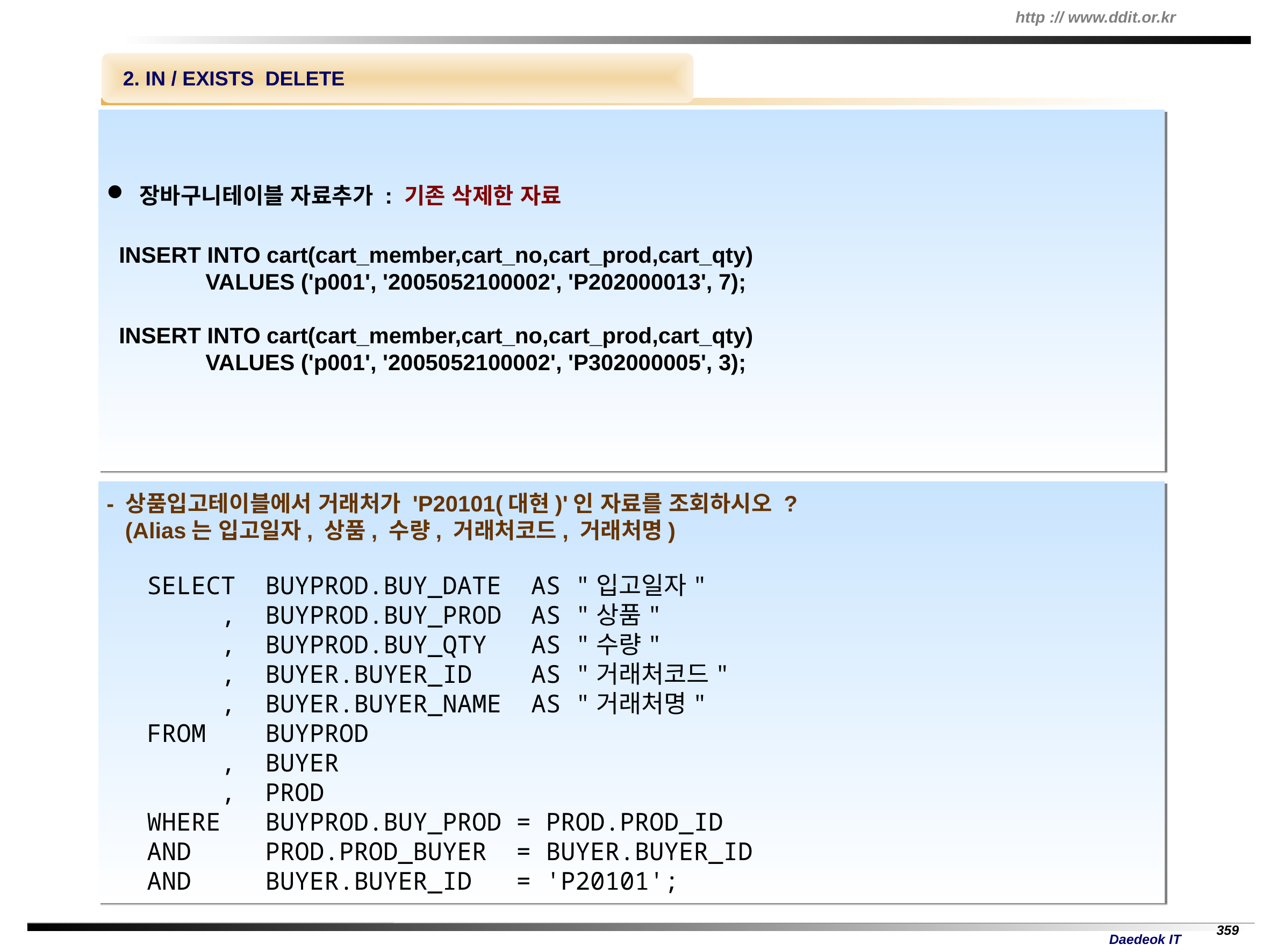

2. IN / EXISTS  DELETE

 장바구니테이블 자료추가 : 기존 삭제한 자료

  INSERT INTO cart(cart_member,cart_no,cart_prod,cart_qty)
                VALUES ('p001', '2005052100002', 'P202000013', 7);

  INSERT INTO cart(cart_member,cart_no,cart_prod,cart_qty)
                VALUES ('p001', '2005052100002', 'P302000005', 3);

- 상품입고테이블에서 거래처가 'P20101(대현)'인 자료를 조회하시오 ?
   (Alias는 입고일자, 상품, 수량, 거래처코드, 거래처명)

SELECT  BUYPROD.BUY_DATE  AS "입고일자"
     ,  BUYPROD.BUY_PROD  AS "상품"
     ,  BUYPROD.BUY_QTY   AS "수량"
     ,  BUYER.BUYER_ID    AS "거래처코드"
     ,  BUYER.BUYER_NAME  AS "거래처명"
FROM    BUYPROD
     ,  BUYER
     ,  PROD
WHERE   BUYPROD.BUY_PROD = PROD.PROD_ID
AND     PROD.PROD_BUYER  = BUYER.BUYER_ID
AND     BUYER.BUYER_ID   = 'P20101';